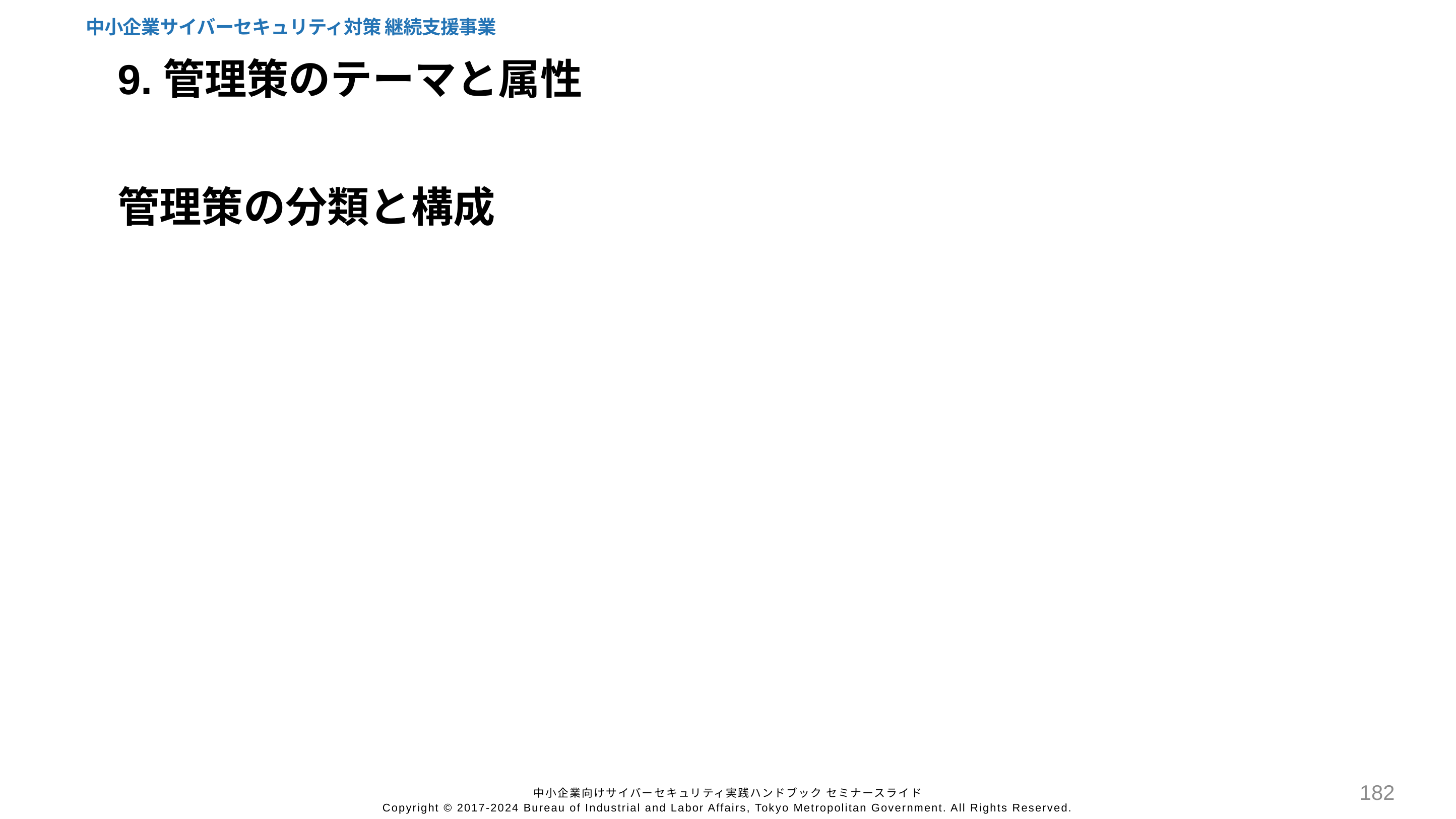

中小企業サイバーセキュリティ対策 継続支援事業
9.管理策のテーマと属性

管理策の分類と構成
182